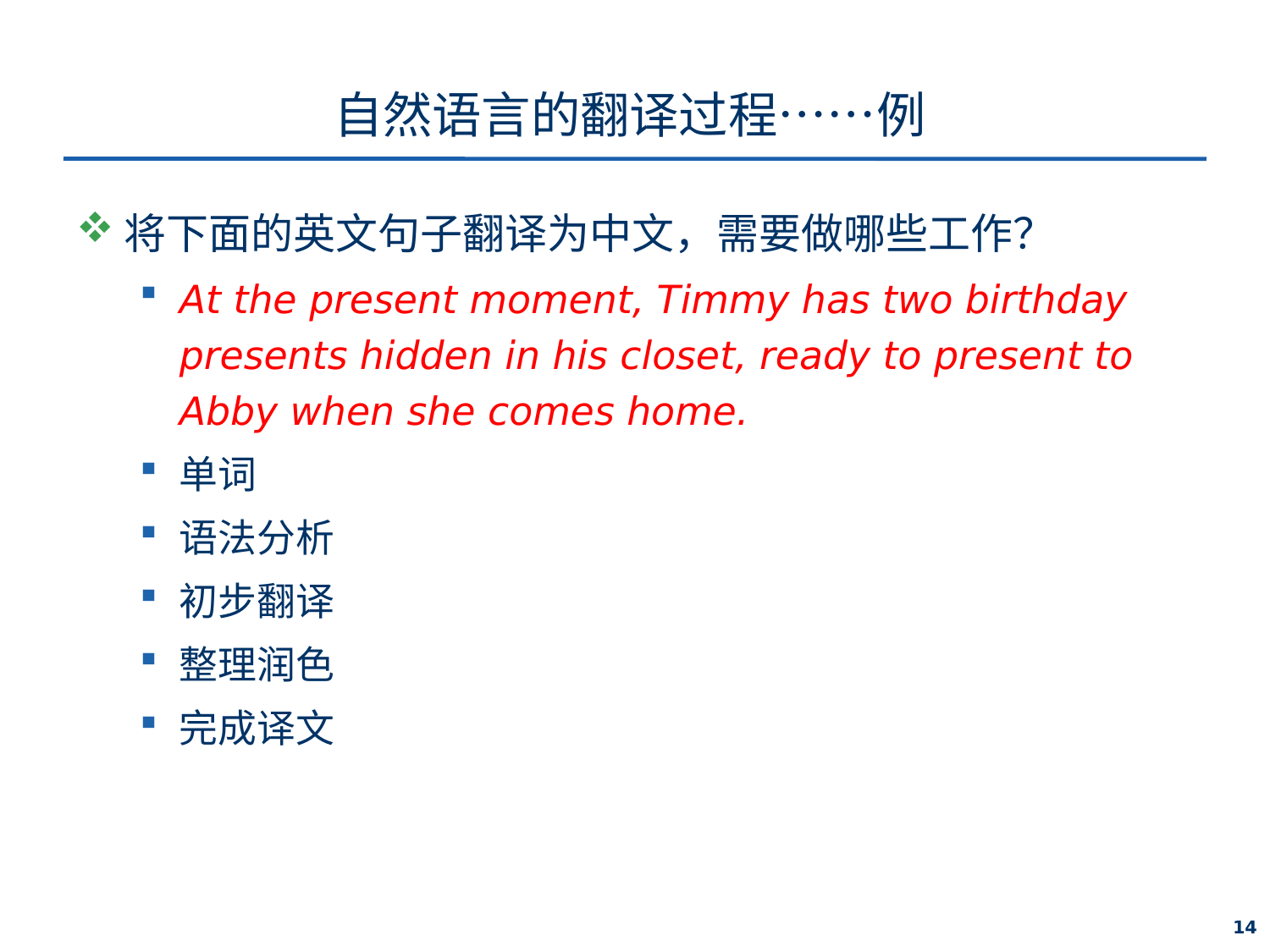

# 自然语言的翻译过程……例
将下面的英文句子翻译为中文，需要做哪些工作？
At the present moment, Timmy has two birthday presents hidden in his closet, ready to present to Abby when she comes home.
单词
语法分析
初步翻译
整理润色
完成译文
14